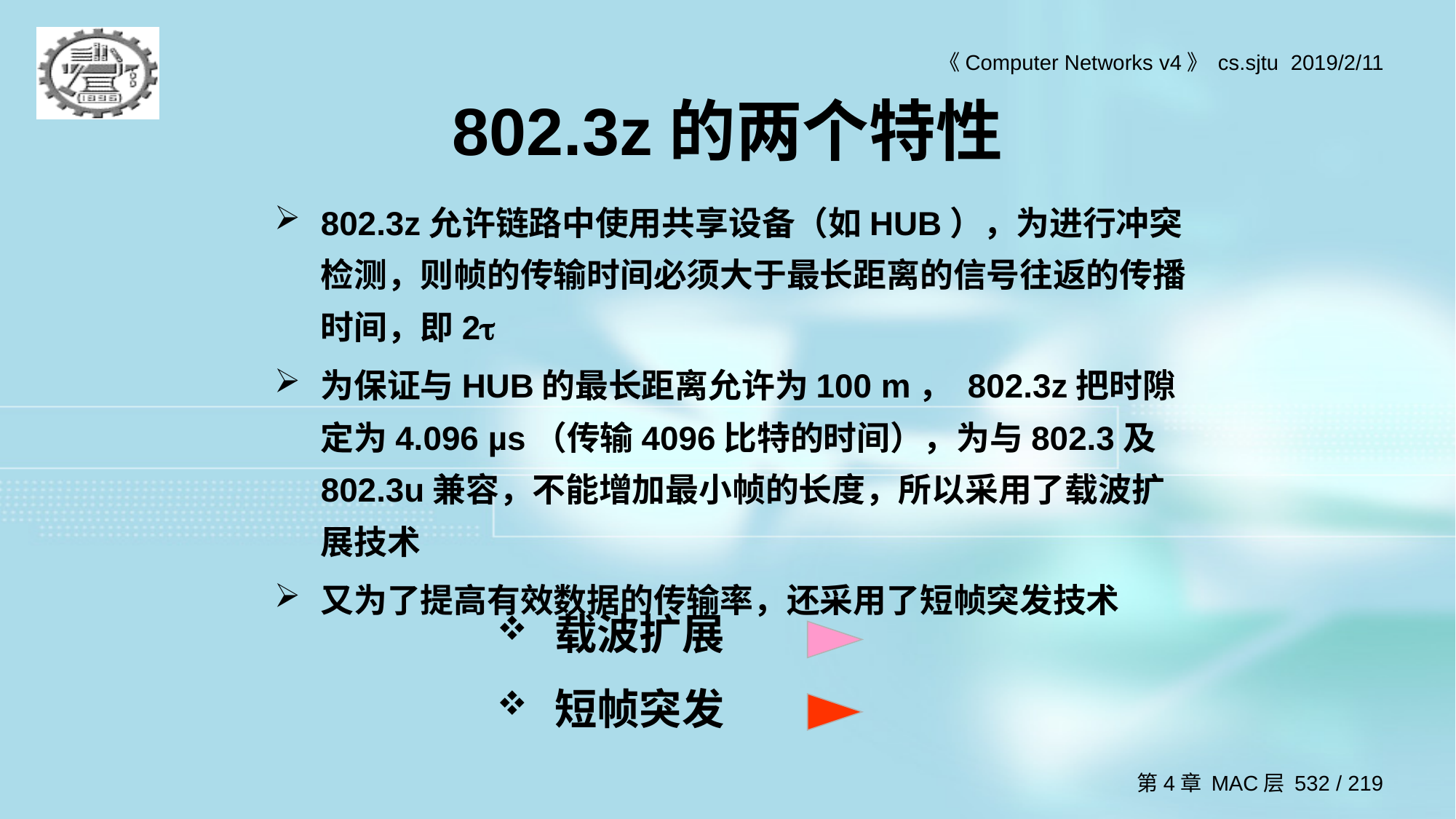

# 802.3z的两个特性
802.3z允许链路中使用共享设备（如HUB），为进行冲突检测，则帧的传输时间必须大于最长距离的信号往返的传播时间，即2τ
为保证与HUB的最长距离允许为100 m， 802.3z把时隙定为4.096 µs（传输4096比特的时间），为与802.3及802.3u兼容，不能增加最小帧的长度，所以采用了载波扩展技术
又为了提高有效数据的传输率，还采用了短帧突发技术
载波扩展
短帧突发